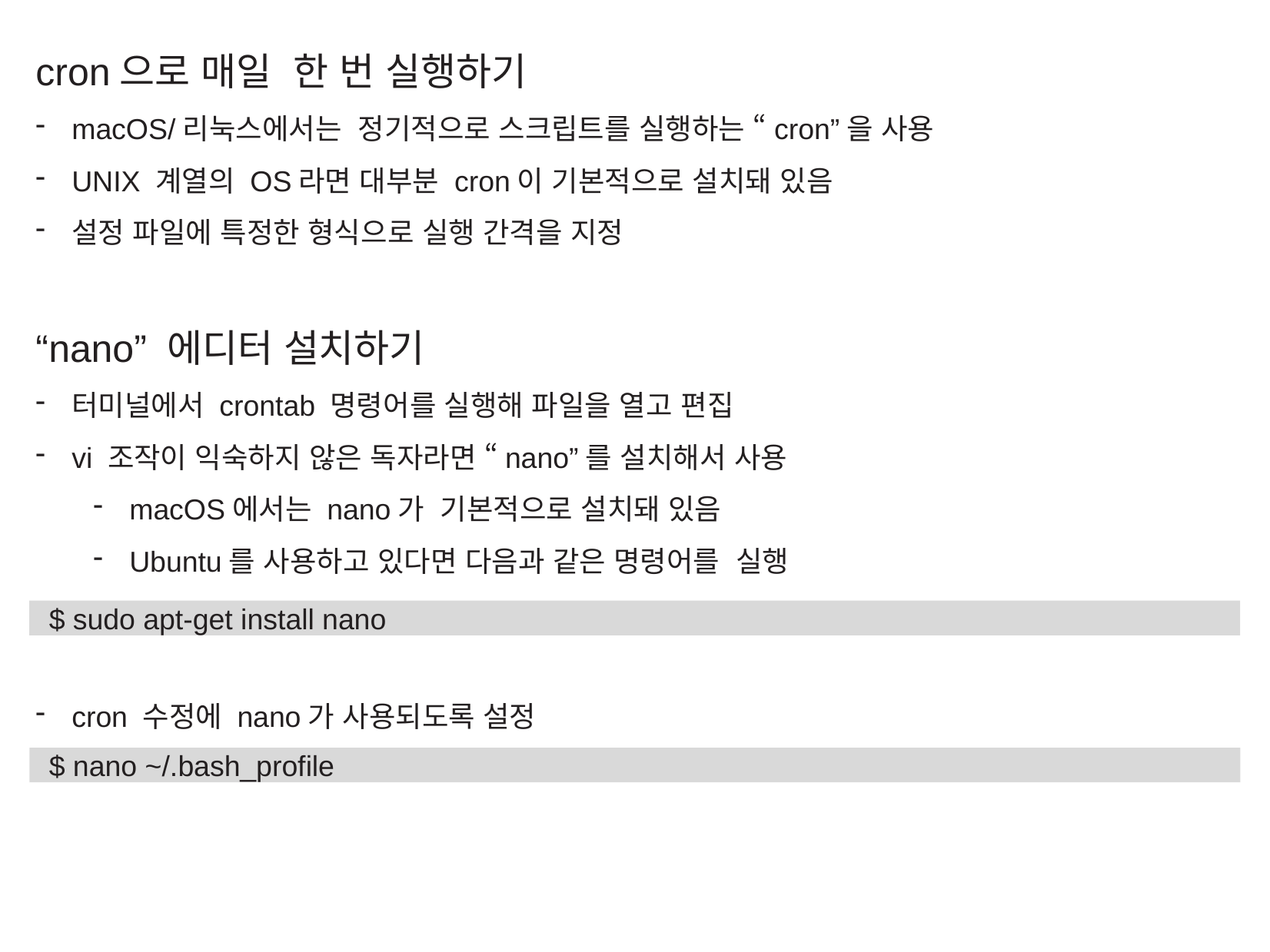

cron으로 매일  한 번 실행하기
macOS/리눅스에서는  정기적으로 스크립트를 실행하는 “cron”을 사용
UNIX 계열의 OS라면 대부분 cron이 기본적으로 설치돼 있음
설정 파일에 특정한 형식으로 실행 간격을 지정

“nano” 에디터 설치하기
터미널에서 crontab 명령어를 실행해 파일을 열고 편집
vi 조작이 익숙하지 않은 독자라면 “nano”를 설치해서 사용
macOS에서는 nano가  기본적으로 설치돼 있음
Ubuntu를 사용하고 있다면 다음과 같은 명령어를  실행

cron 수정에 nano가 사용되도록 설정

$ sudo apt-get install nano
$ nano ~/.bash_profile